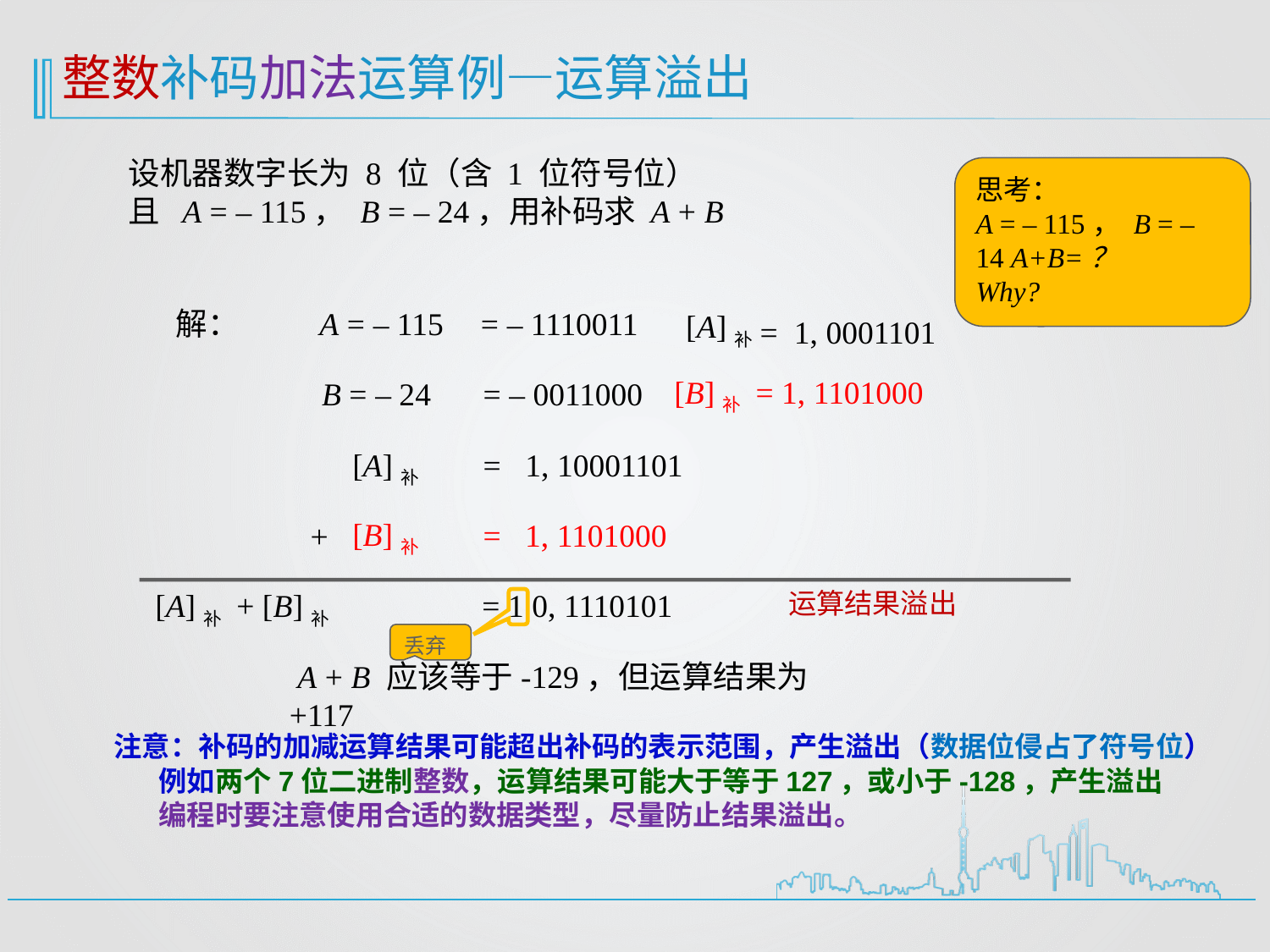

整数补码加法运算例—运算溢出
设机器数字长为 8 位（含 1 位符号位）
且  A = – 115， B = – 24，用补码求 A + B
解：
A = – 115
= – 1110011
[A]补
=  1, 0001101
B = – 24
= – 0011000
[A]补
=   1, 10001101
[B]补
=   1, 1101000
+

[A]补 + [B]补
= 1 0, 1110101
运算结果溢出
 A + B 应该等于-129，但运算结果为+117
思考：
A = – 115， B = – 14 A+B=？
Why?
[B]补 = 1, 1101000

丢弃
注意：补码的加减运算结果可能超出补码的表示范围，产生溢出（数据位侵占了符号位）
      例如两个7位二进制整数，运算结果可能大于等于127，或小于-128，产生溢出
      编程时要注意使用合适的数据类型，尽量防止结果溢出。